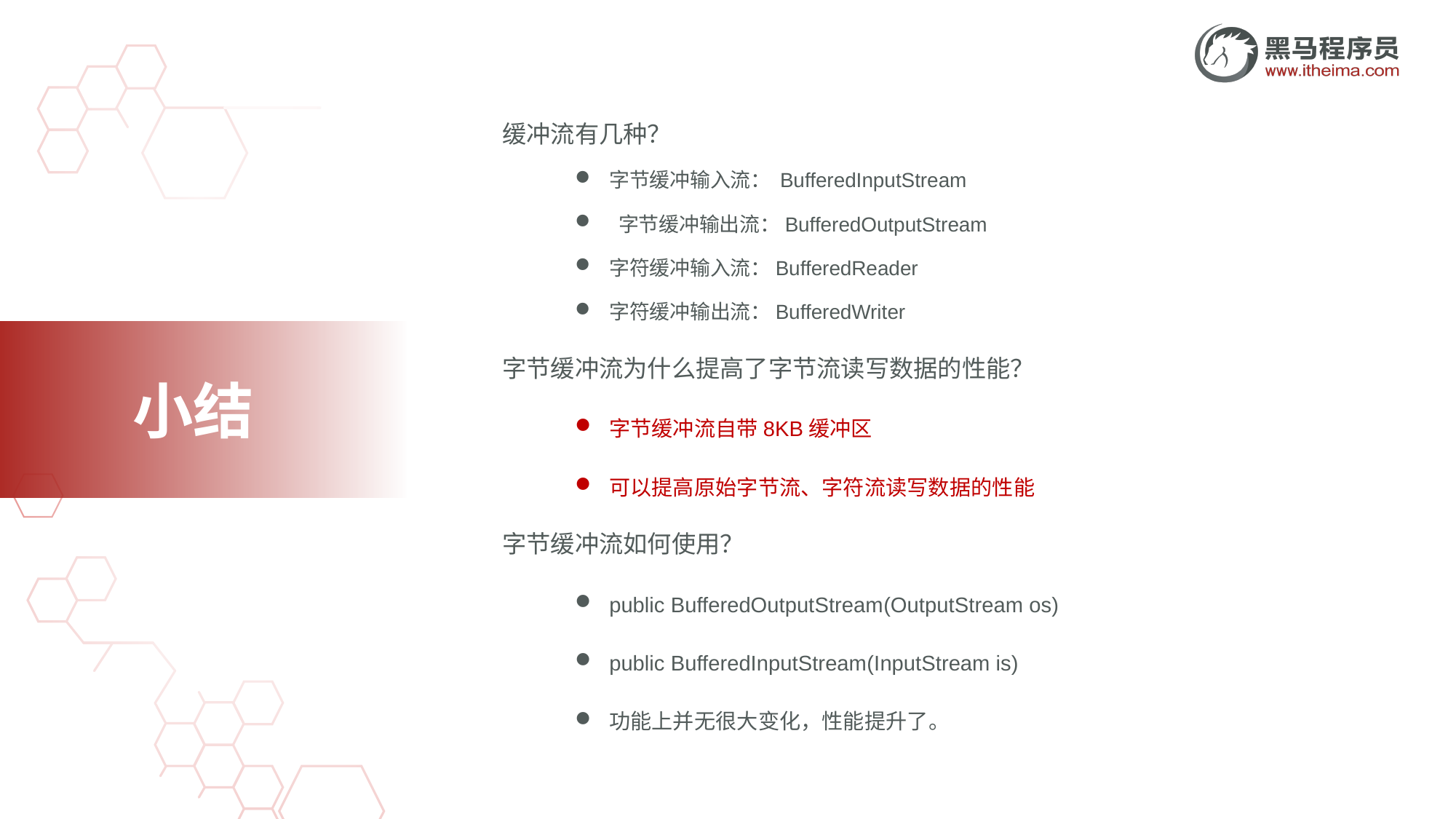

缓冲流有几种？
字节缓冲输入流： BufferedInputStream
 字节缓冲输出流：BufferedOutputStream
字符缓冲输入流：BufferedReader
字符缓冲输出流：BufferedWriter
字节缓冲流为什么提高了字节流读写数据的性能？
字节缓冲流自带8KB缓冲区
可以提高原始字节流、字符流读写数据的性能
字节缓冲流如何使用？
public BufferedOutputStream​(OutputStream os)
public BufferedInputStream​(InputStream is)
功能上并无很大变化，性能提升了。